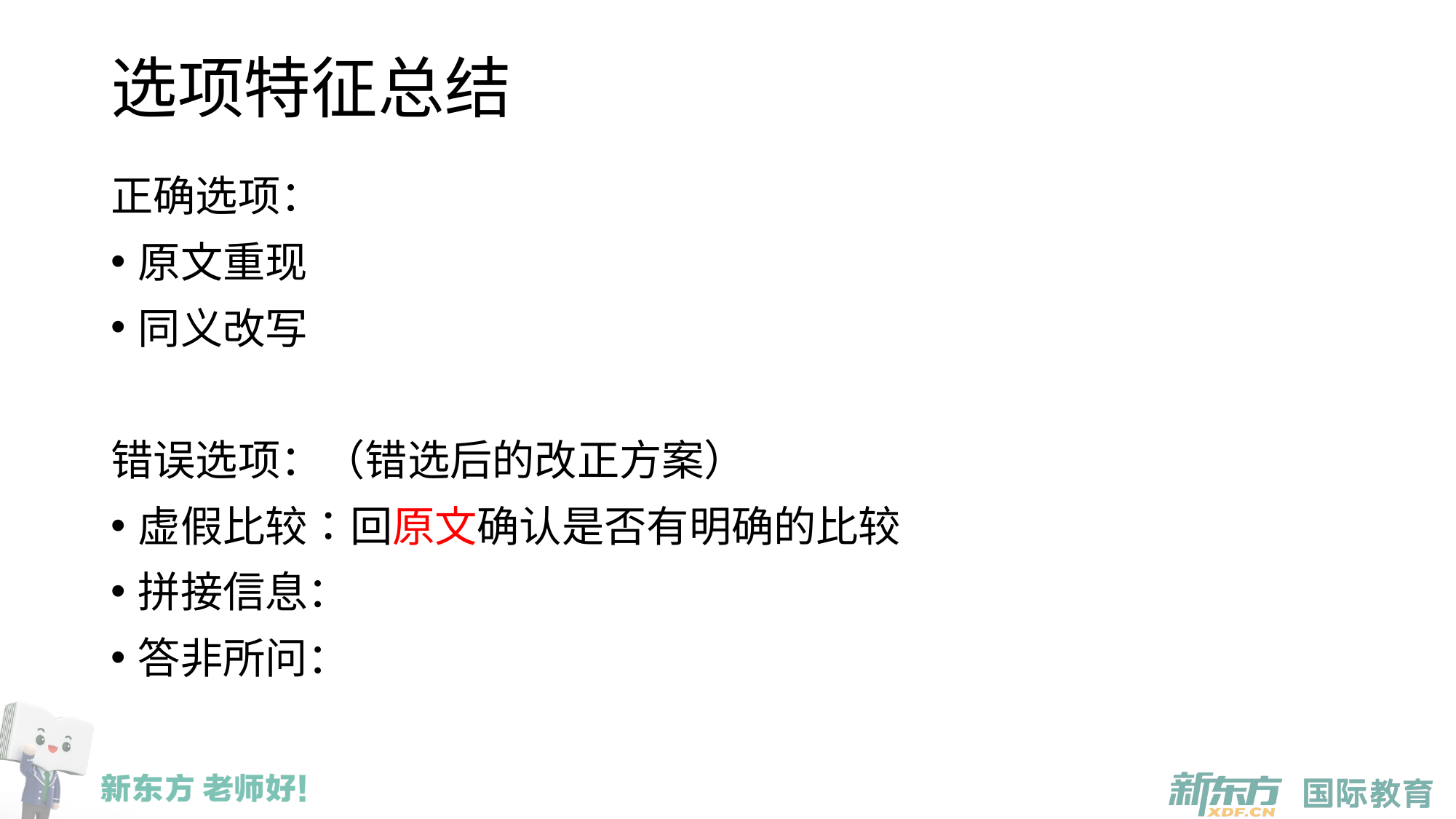

# 选项特征总结
正确选项：
原文重现
同义改写

错误选项：（错选后的改正方案）
虚假比较：回原文确认是否有明确的比较
拼接信息：
答非所问：